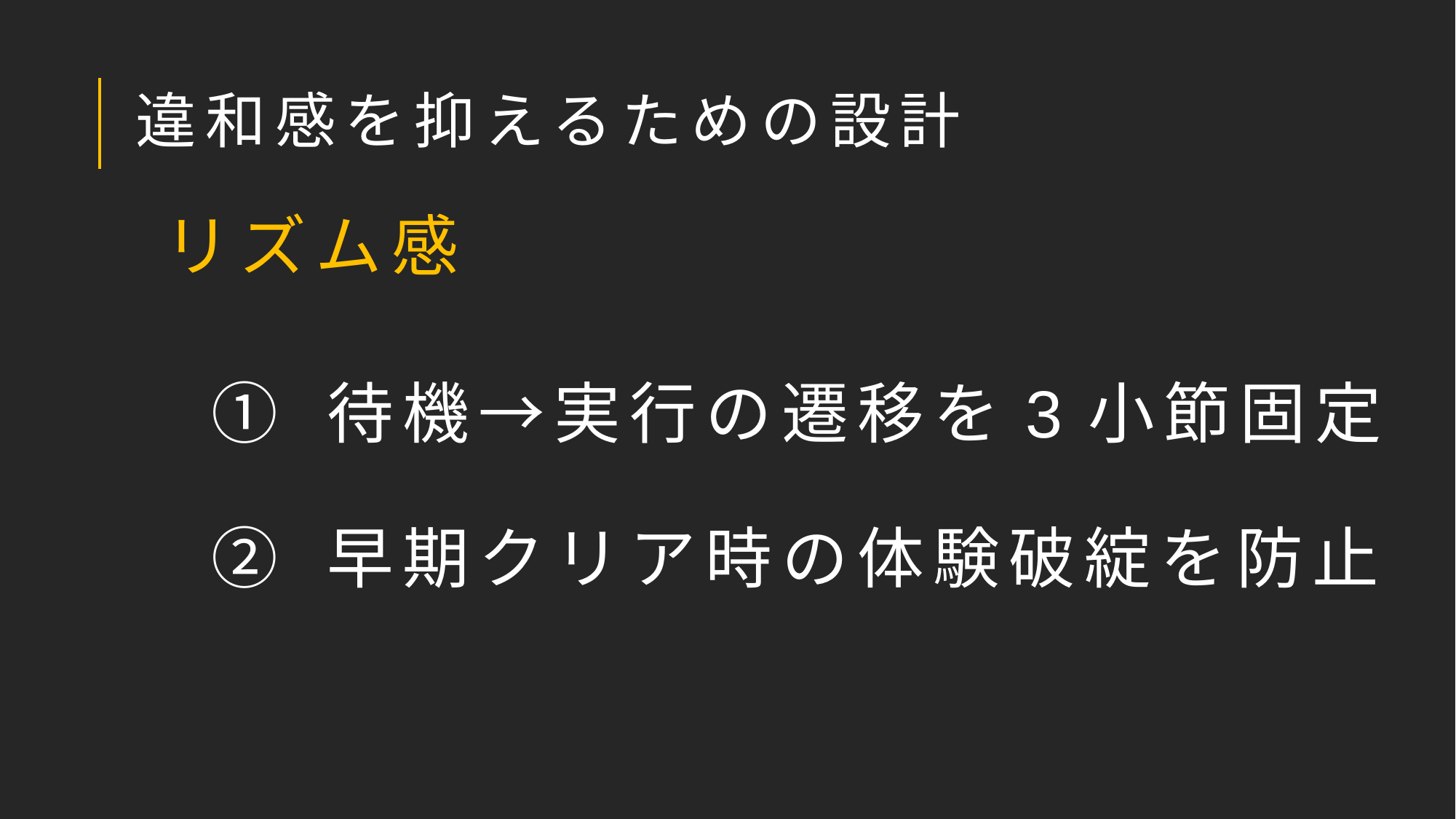

# 違和感を抑えるための設計
　リズム感
① 待機→実行の遷移を3小節固定

② 早期クリア時の体験破綻を防止